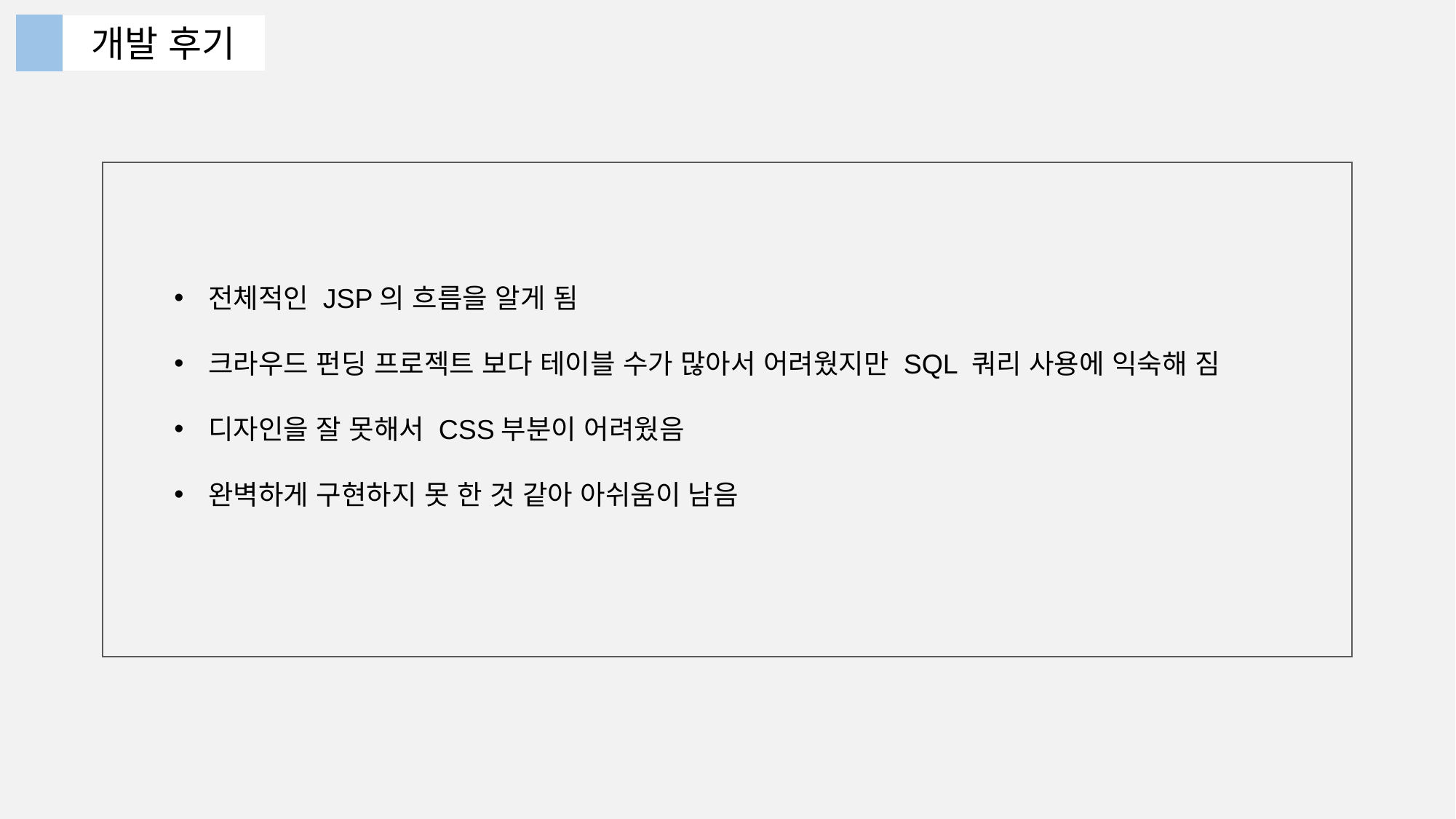

개발 후기

개발 후기

전체적인 JSP의 흐름을 알게 됨
크라우드 펀딩 프로젝트 보다 테이블 수가 많아서 어려웠지만 SQL 쿼리 사용에 익숙해 짐
디자인을 잘 못해서 CSS부분이 어려웠음
완벽하게 구현하지 못 한 것 같아 아쉬움이 남음